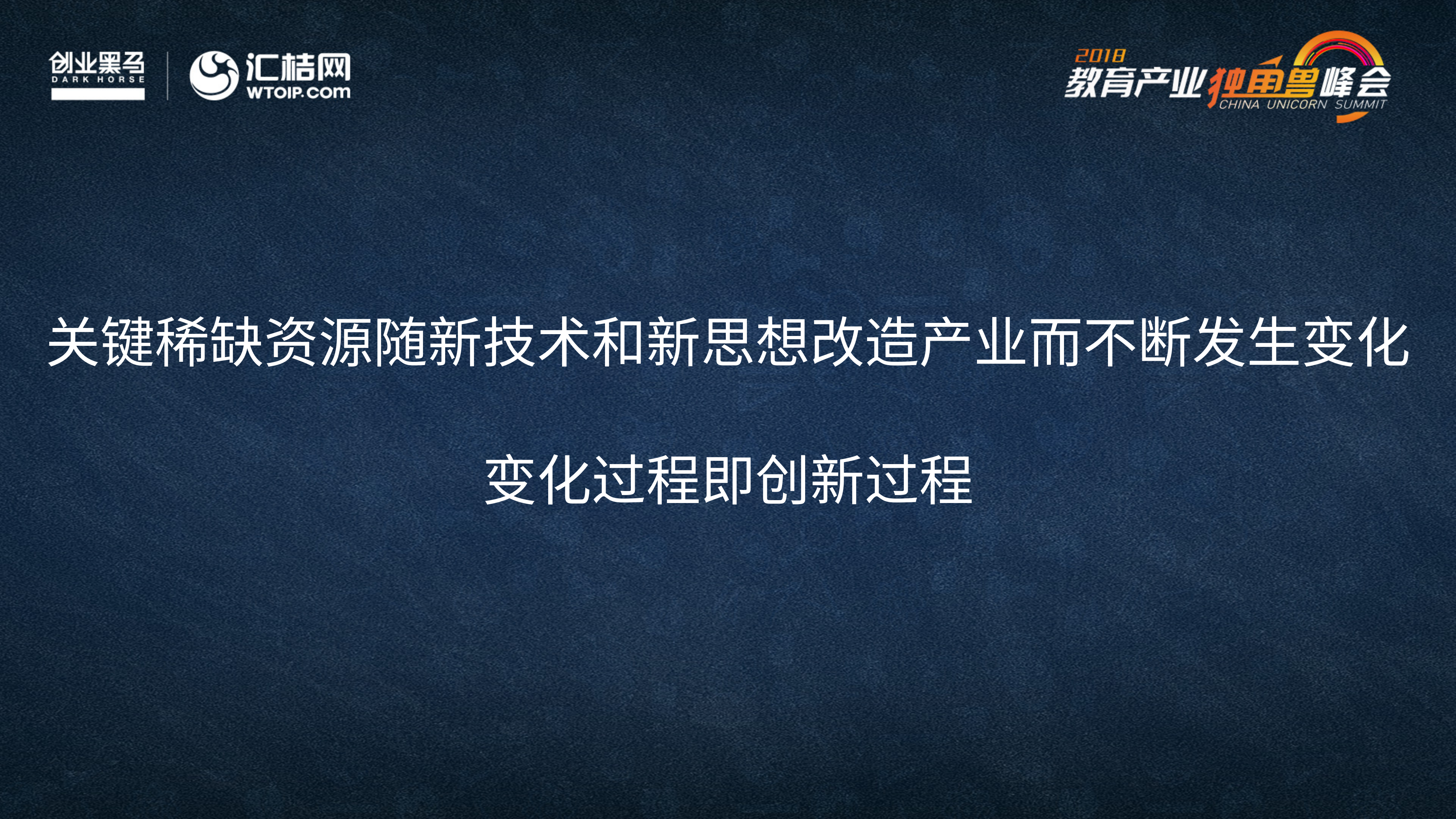

关键稀缺资源随新技术和新思想改造产业而不断发生变化

变化过程即创新过程